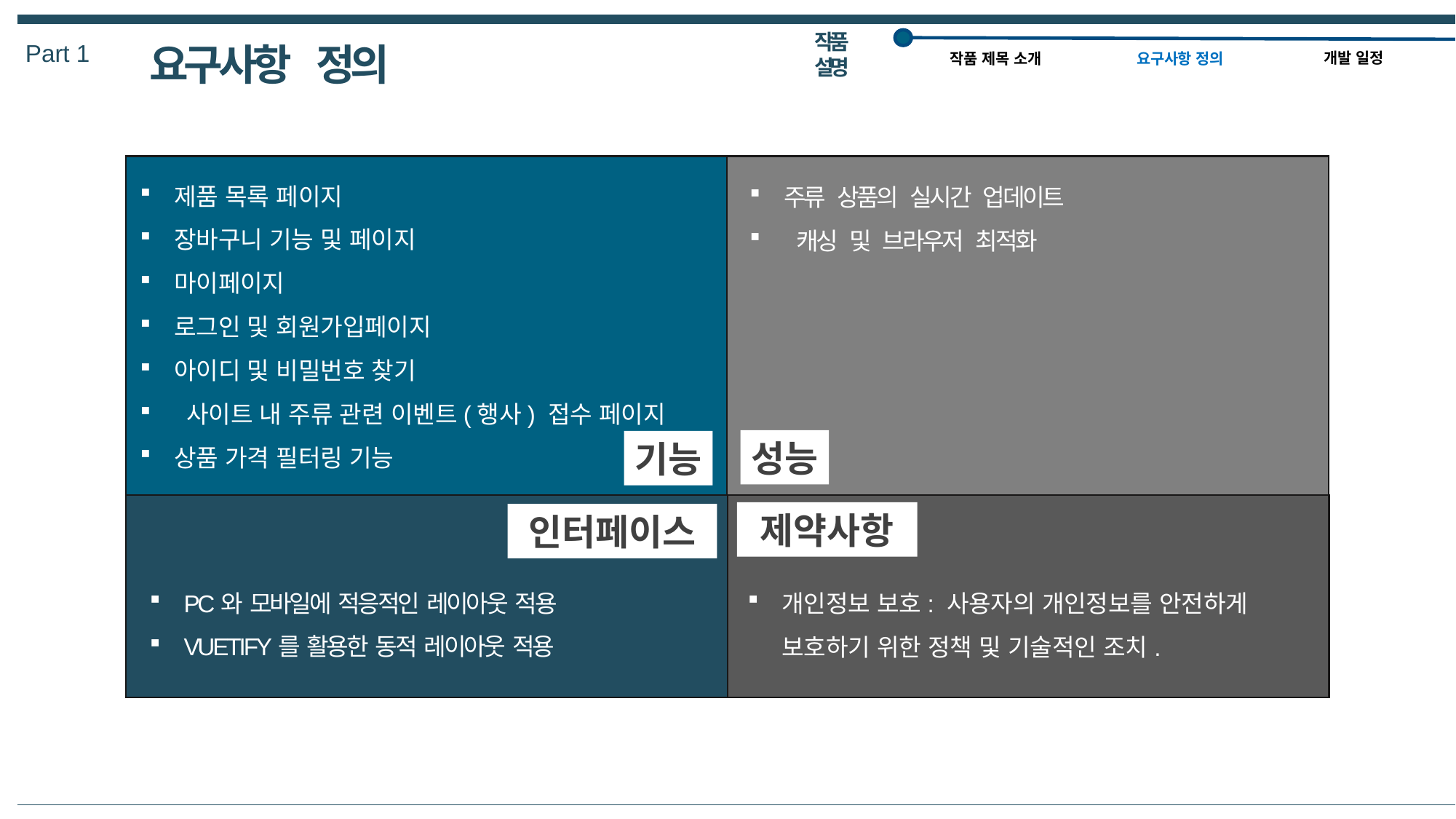

작품                   설명

Part 1
요구사항    정의
개발 일정
작품 제목 소개
요구사항 정의

제품 목록 페이지
장바구니 기능 및 페이지
마이페이지
로그인 및 회원가입페이지
아이디 및 비밀번호 찾기
 사이트 내 주류 관련 이벤트(행사) 접수 페이지
상품 가격 필터링 기능
주류   상품의   실시간   업데이트
 캐싱   및   브라우저   최적화

성능
기능

제약사항
인터페이스
PC와  모바일에  적응적인  레이아웃  적용
VUETIFY를  활용한  동적  레이아웃  적용
개인정보 보호: 사용자의 개인정보를 안전하게 보호하기 위한 정책 및 기술적인 조치.